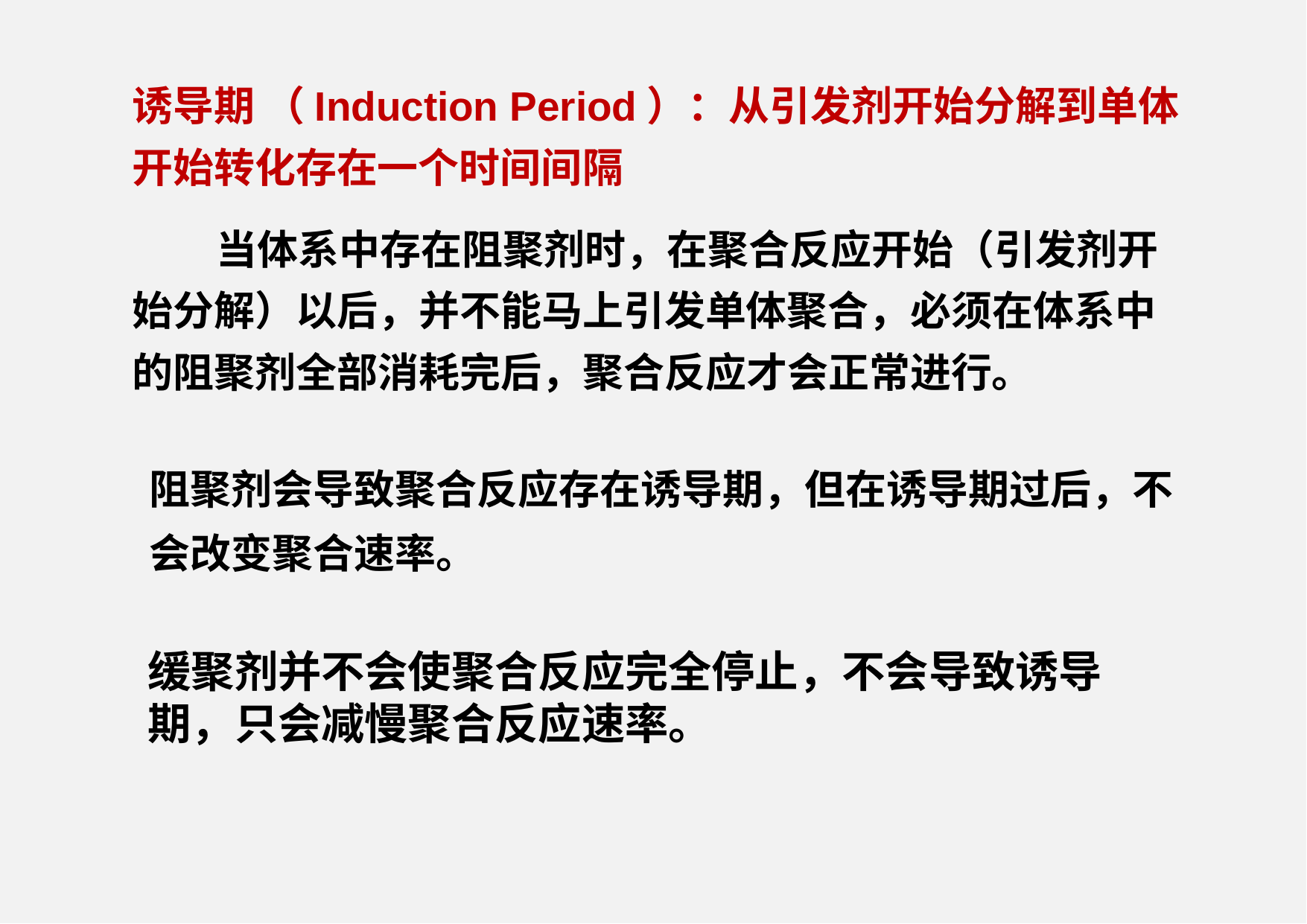

诱导期 （Induction Period）：从引发剂开始分解到单体开始转化存在一个时间间隔
        当体系中存在阻聚剂时，在聚合反应开始（引发剂开始分解）以后，并不能马上引发单体聚合，必须在体系中的阻聚剂全部消耗完后，聚合反应才会正常进行。
阻聚剂会导致聚合反应存在诱导期，但在诱导期过后，不会改变聚合速率。
缓聚剂并不会使聚合反应完全停止，不会导致诱导期，只会减慢聚合反应速率。